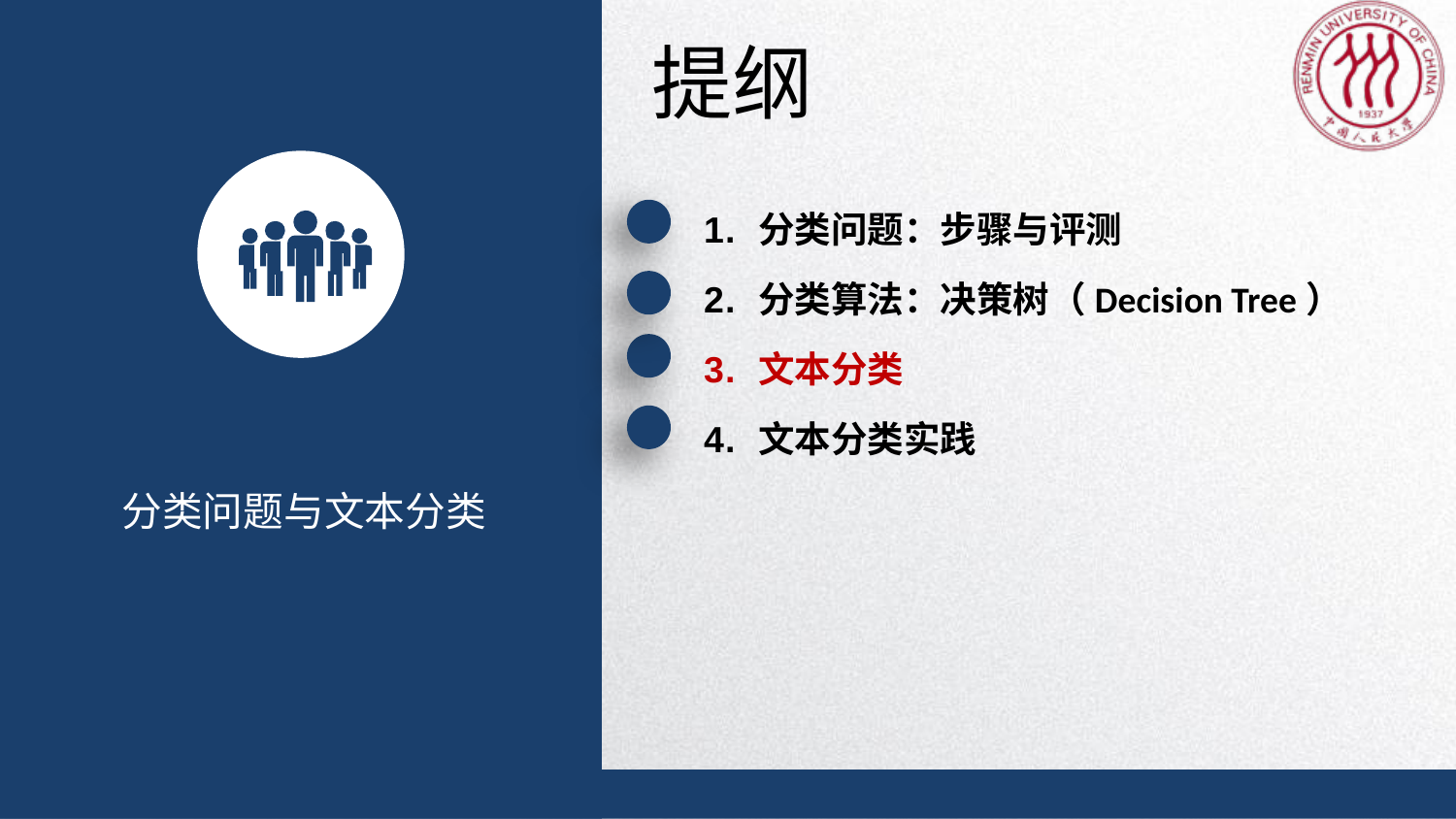

提纲

分类问题：步骤与评测
分类算法：决策树（Decision Tree）
文本分类
文本分类实践

分类问题与文本分类